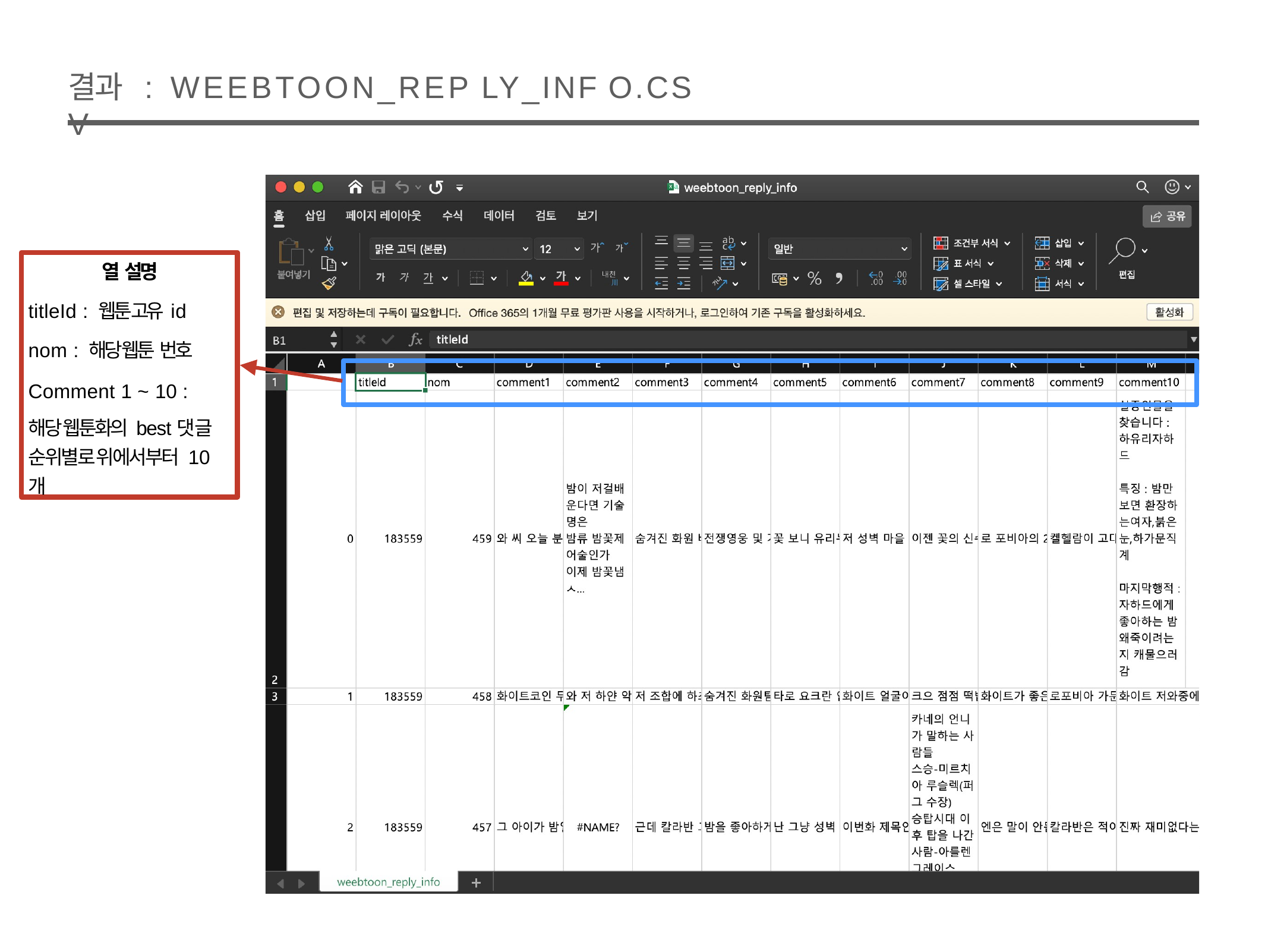

# 결과	:	WEEBTOON_REP LY_INF O.CS V

열 설명
titleId : 웹툰 고유 id  nom : 해당 웹툰 번호
Comment 1 ~ 10 :
해당 웹툰화의 best댓글  순위별로 위에서부터 10  개